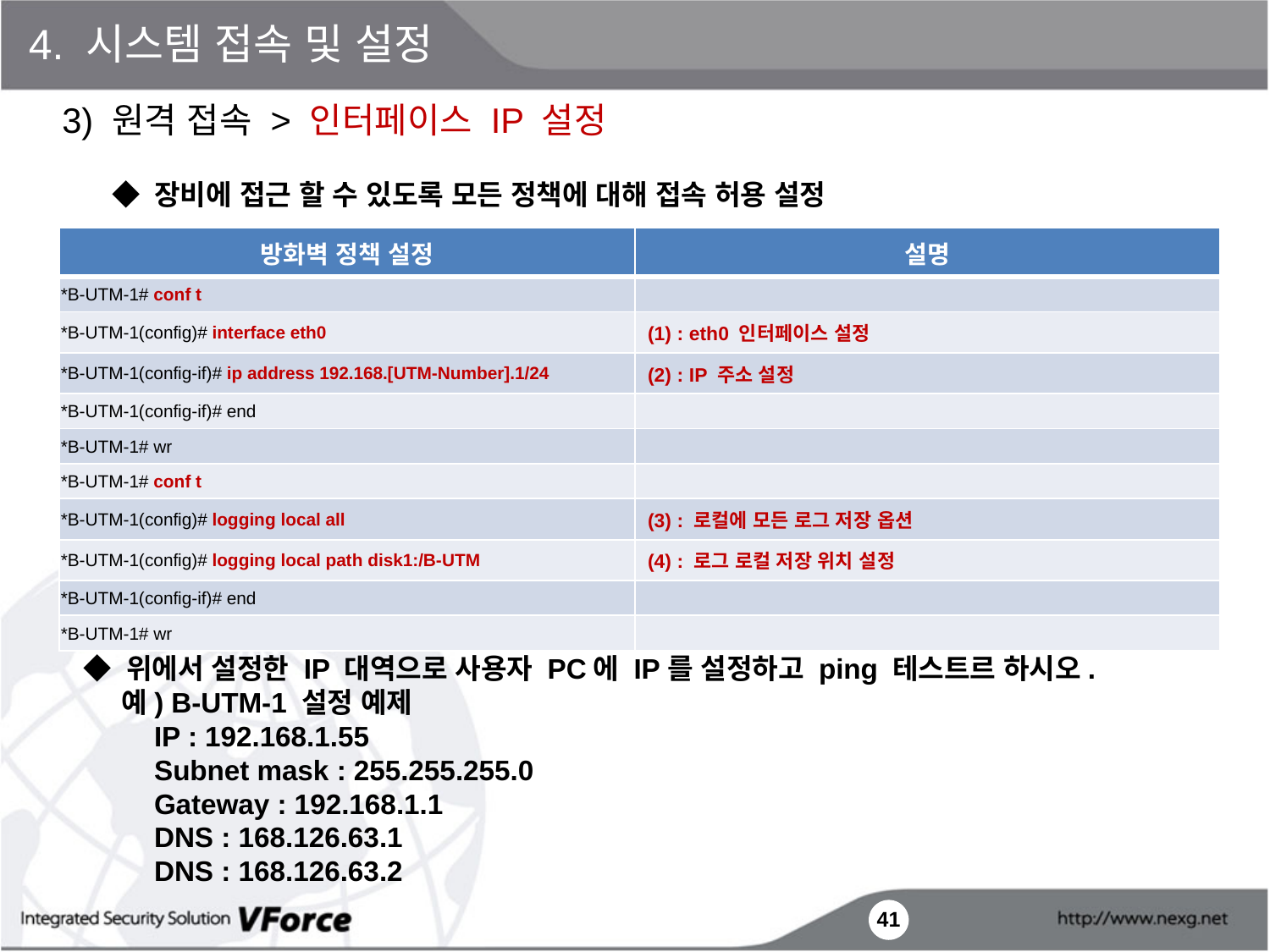

4. 시스템 접속 및 설정
3) 원격 접속 > 인터페이스 IP 설정
◆ 장비에 접근 할 수 있도록 모든 정책에 대해 접속 허용 설정
| 방화벽 정책 설정 | 설명 |
| --- | --- |
| \*B-UTM-1# conf t |  |
| \*B-UTM-1(config)# interface eth0 | (1) : eth0 인터페이스 설정 |
| \*B-UTM-1(config-if)# ip address 192.168.[UTM-Number].1/24 | (2) : IP 주소 설정 |
| \*B-UTM-1(config-if)# end |  |
| \*B-UTM-1# wr |  |
| \*B-UTM-1# conf t |  |
| \*B-UTM-1(config)# logging local all | (3) : 로컬에 모든 로그 저장 옵션 |
| \*B-UTM-1(config)# logging local path disk1:/B-UTM | (4) : 로그 로컬 저장 위치 설정 |
| \*B-UTM-1(config-if)# end |  |
| \*B-UTM-1# wr |  |
◆ 위에서 설정한 IP 대역으로 사용자 PC에 IP를 설정하고 ping 테스트르 하시오.
    예) B-UTM-1 설정 예제
         IP : 192.168.1.55
         Subnet mask : 255.255.255.0
         Gateway : 192.168.1.1
         DNS : 168.126.63.1
         DNS : 168.126.63.2